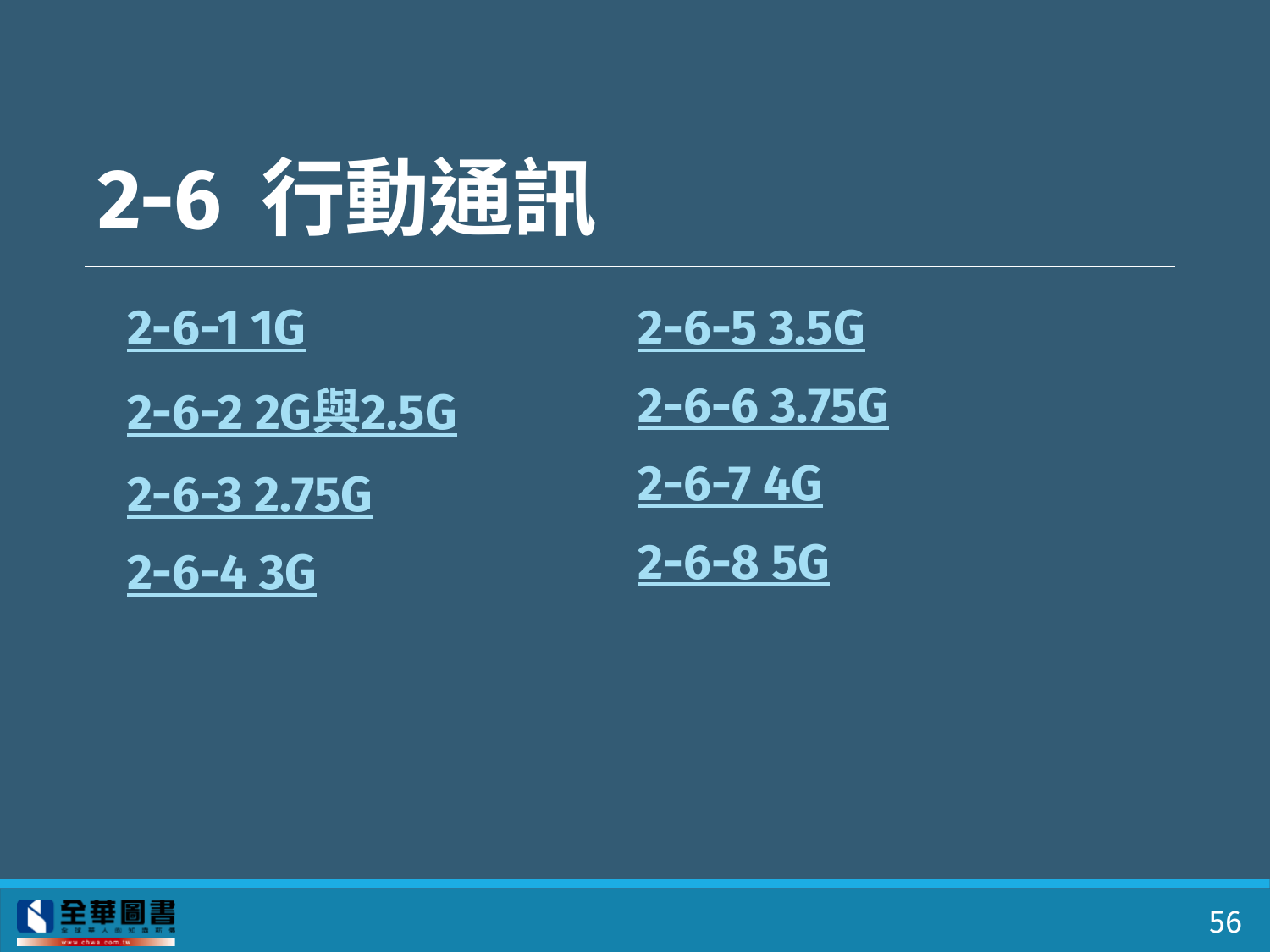

# 2-6 行動通訊
2-6-1 1G
2-6-2 2G與2.5G
2-6-3 2.75G
2-6-4 3G
2-6-5 3.5G
2-6-6 3.75G
2-6-7 4G
2-6-8 5G
56